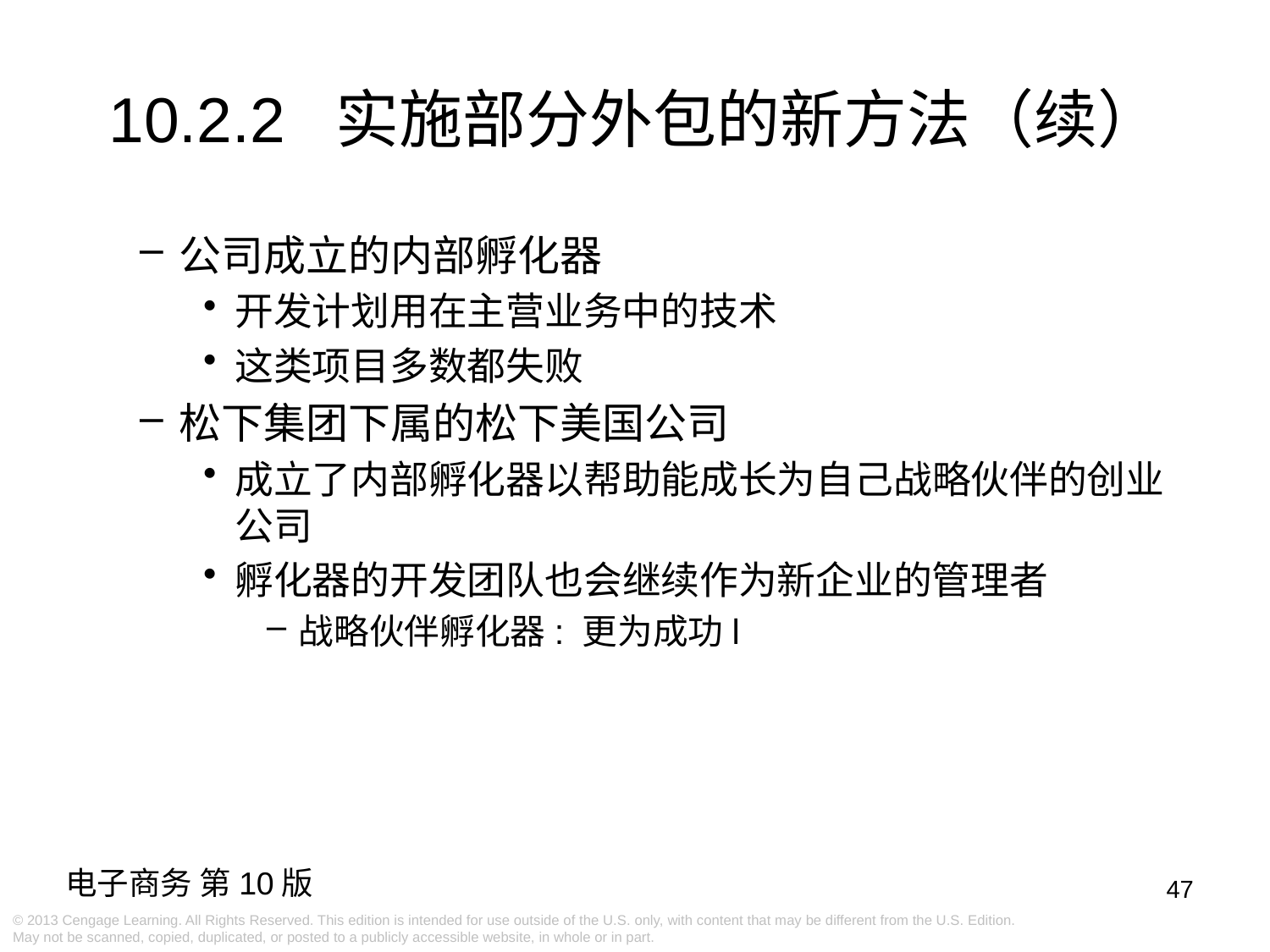

10.2.2  实施部分外包的新方法（续）
公司成立的内部孵化器
开发计划用在主营业务中的技术
这类项目多数都失败
松下集团下属的松下美国公司
成立了内部孵化器以帮助能成长为自己战略伙伴的创业公司
孵化器的开发团队也会继续作为新企业的管理者
战略伙伴孵化器: 更为成功l
47